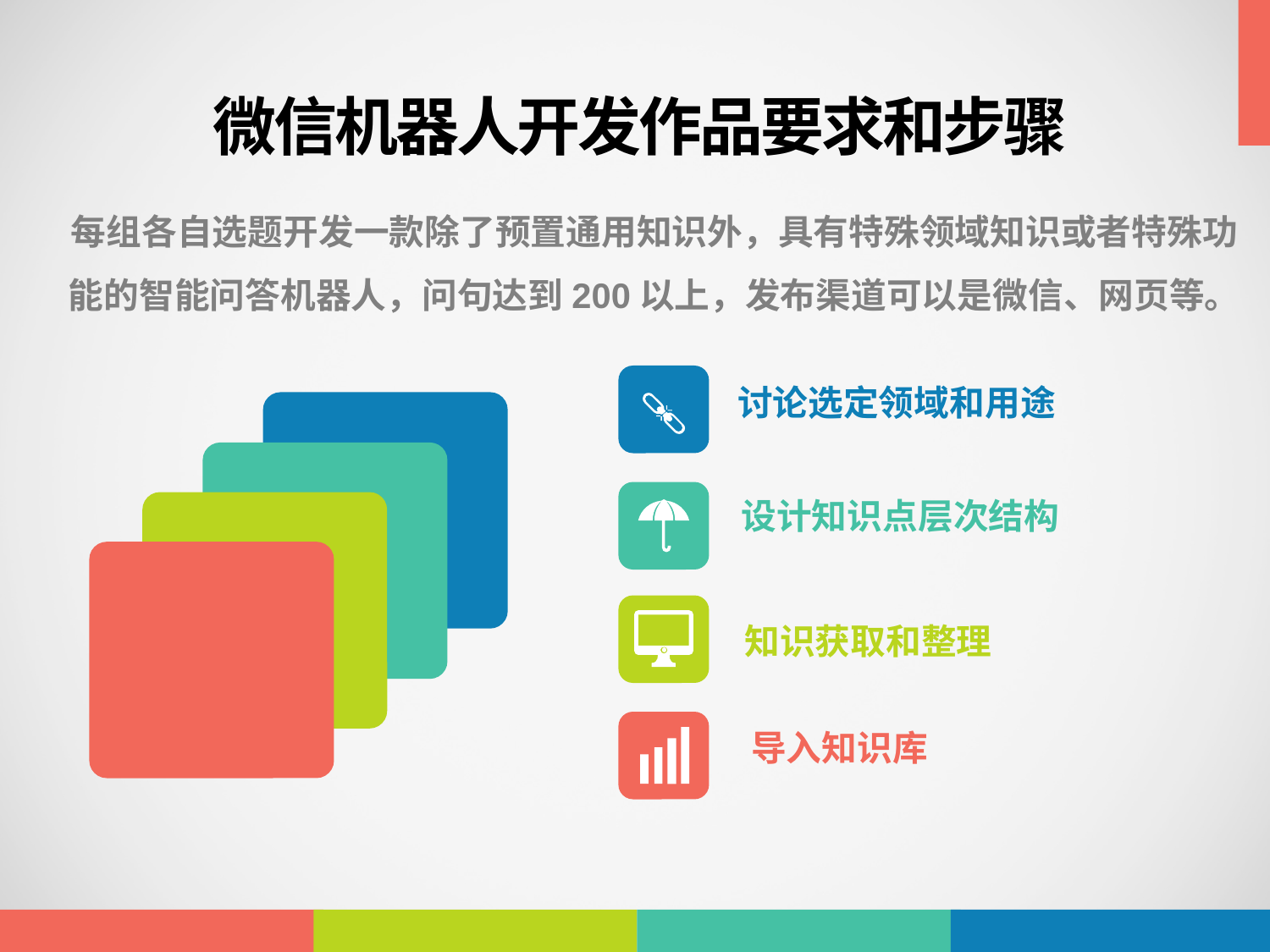

微信机器人开发作品要求和步骤
每组各自选题开发一款除了预置通用知识外，具有特殊领域知识或者特殊功能的智能问答机器人，问句达到200以上，发布渠道可以是微信、网页等。

讨论选定领域和用途

设计知识点层次结构

知识获取和整理

导入知识库